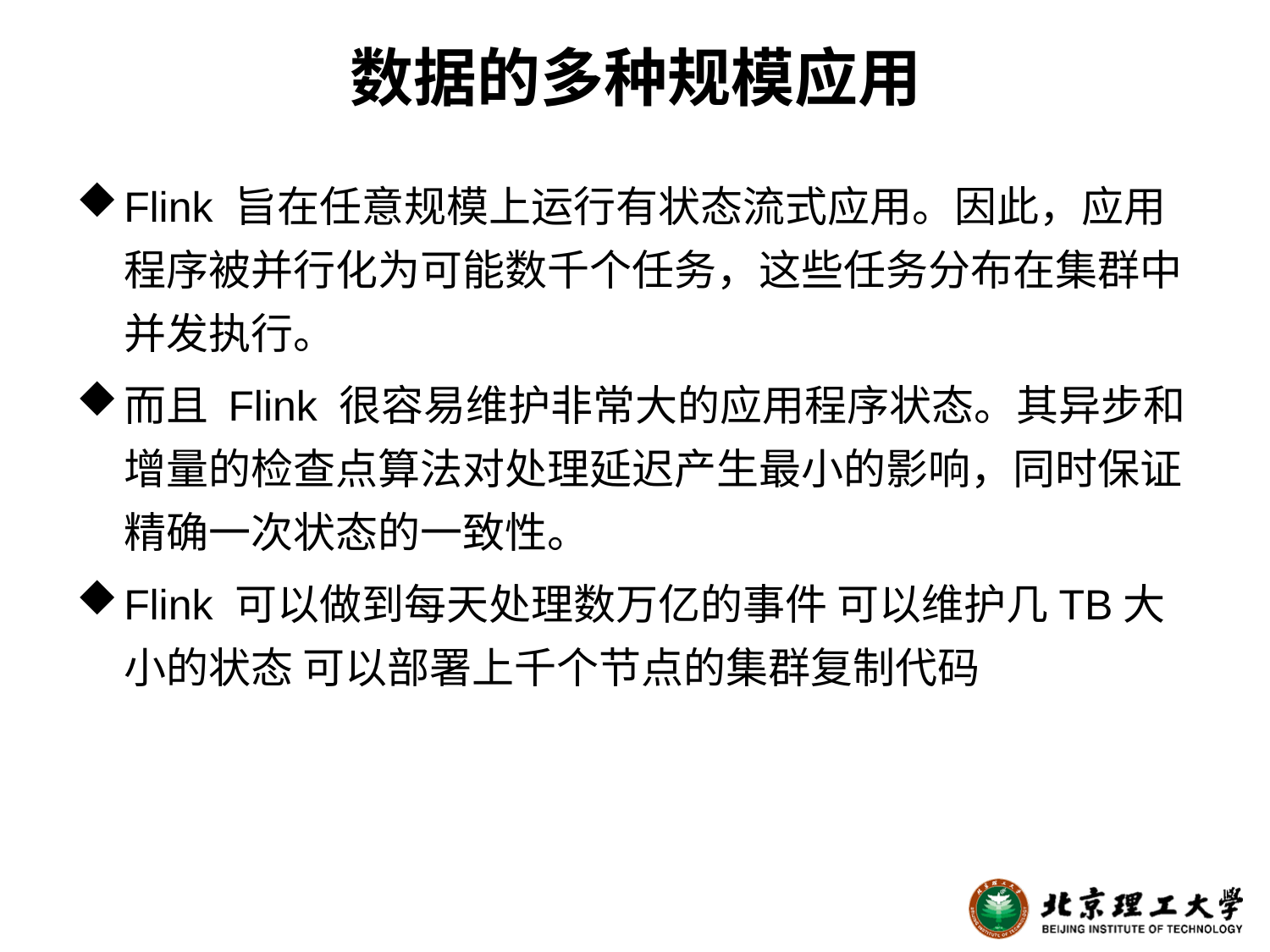

# 数据的多种规模应用
Flink 旨在任意规模上运行有状态流式应用。因此，应用程序被并行化为可能数千个任务，这些任务分布在集群中并发执行。
而且 Flink 很容易维护非常大的应用程序状态。其异步和增量的检查点算法对处理延迟产生最小的影响，同时保证精确一次状态的一致性。
Flink 可以做到每天处理数万亿的事件 可以维护几TB大小的状态 可以部署上千个节点的集群复制代码